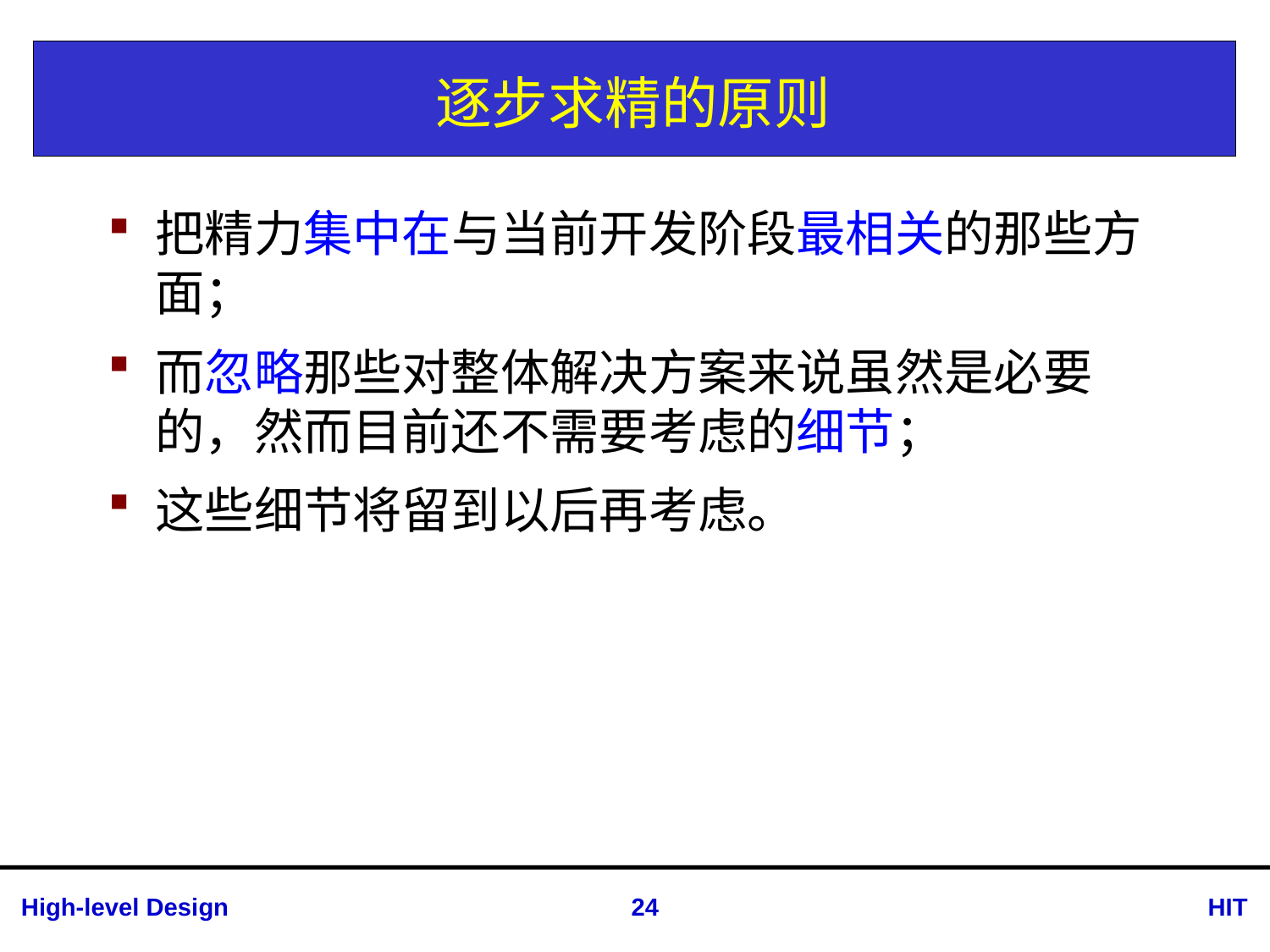

# 逐步求精的原则
把精力集中在与当前开发阶段最相关的那些方面；
而忽略那些对整体解决方案来说虽然是必要的，然而目前还不需要考虑的细节；
这些细节将留到以后再考虑。